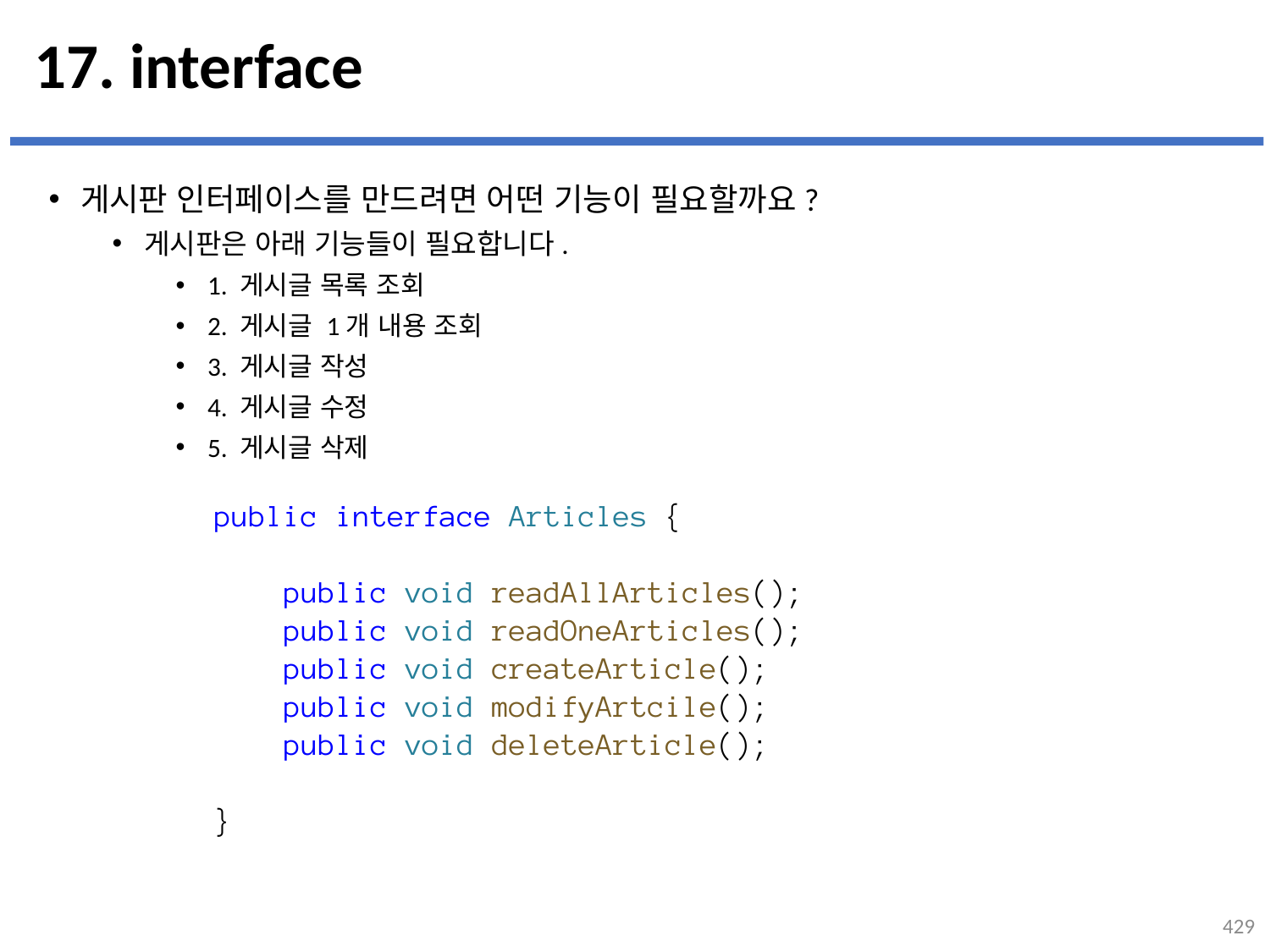

# 17. interface
게시판 인터페이스를 만드려면 어떤 기능이 필요할까요?
게시판은 아래 기능들이 필요합니다.
1. 게시글 목록 조회
2. 게시글 1개 내용 조회
3. 게시글 작성
4. 게시글 수정
5. 게시글 삭제
...

설명
public interface Articles {

    public void readAllArticles();
    public void readOneArticles();
    public void createArticle();
    public void modifyArtcile();
    public void deleteArticle();
}
429